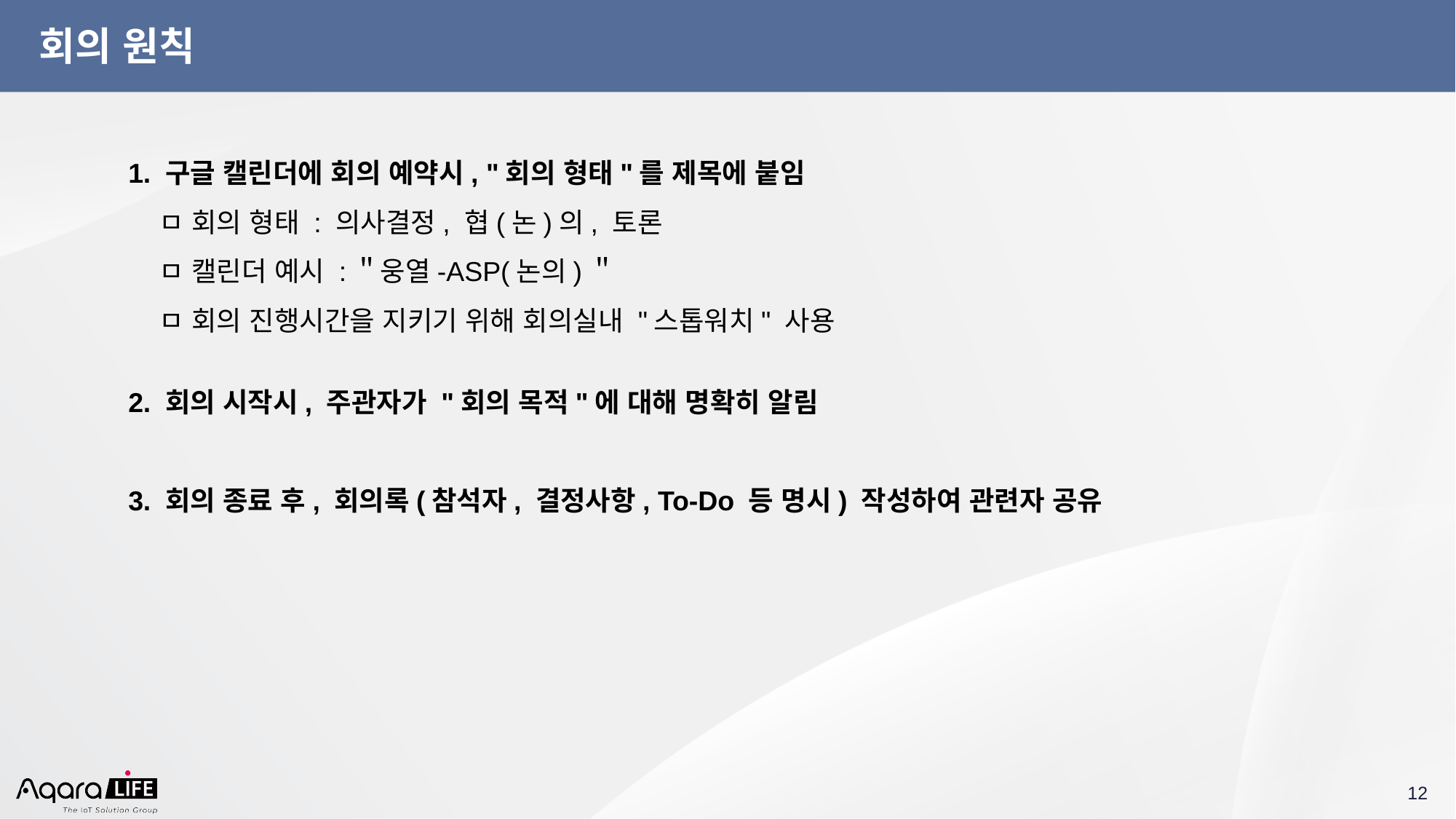

# 회의 원칙
1. 구글 캘린더에 회의 예약시, "회의 형태"를 제목에 붙임
    ㅁ 회의 형태 : 의사결정, 협(논)의, 토론
    ㅁ 캘린더 예시 :＂웅열-ASP(논의)＂
    ㅁ 회의 진행시간을 지키기 위해 회의실내 "스톱워치" 사용
2. 회의 시작시, 주관자가 "회의 목적"에 대해 명확히 알림
3. 회의 종료 후, 회의록(참석자, 결정사항, To-Do 등 명시) 작성하여 관련자 공유
12